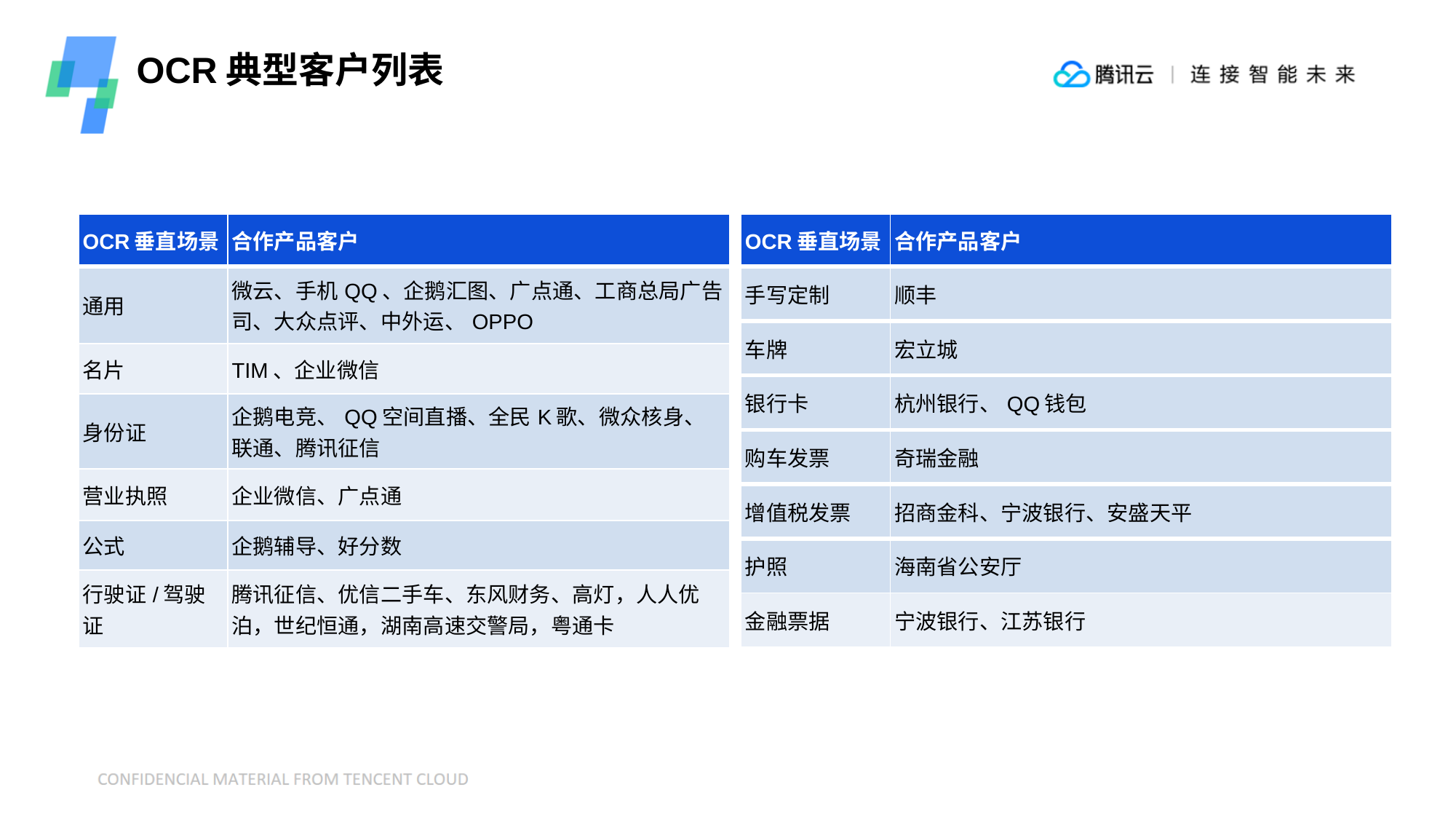

OCR典型客户列表
| OCR垂直场景 | 合作产品客户 |
| --- | --- |
| 通用 | 微云、手机QQ、企鹅汇图、广点通、工商总局广告司、大众点评、中外运、OPPO |
| 名片 | TIM、企业微信 |
| 身份证 | 企鹅电竞、QQ空间直播、全民K歌、微众核身、联通、腾讯征信 |
| 营业执照 | 企业微信、广点通 |
| 公式 | 企鹅辅导、好分数 |
| 行驶证/驾驶证 | 腾讯征信、优信二手车、东风财务、高灯，人人优泊，世纪恒通，湖南高速交警局，粤通卡 |
| OCR垂直场景 | 合作产品客户 |
| --- | --- |
| 手写定制 | 顺丰 |
| 车牌 | 宏立城 |
| 银行卡 | 杭州银行、QQ钱包 |
| 购车发票 | 奇瑞金融 |
| 增值税发票 | 招商金科、宁波银行、安盛天平 |
| 护照 | 海南省公安厅 |
| 金融票据 | 宁波银行、江苏银行 |